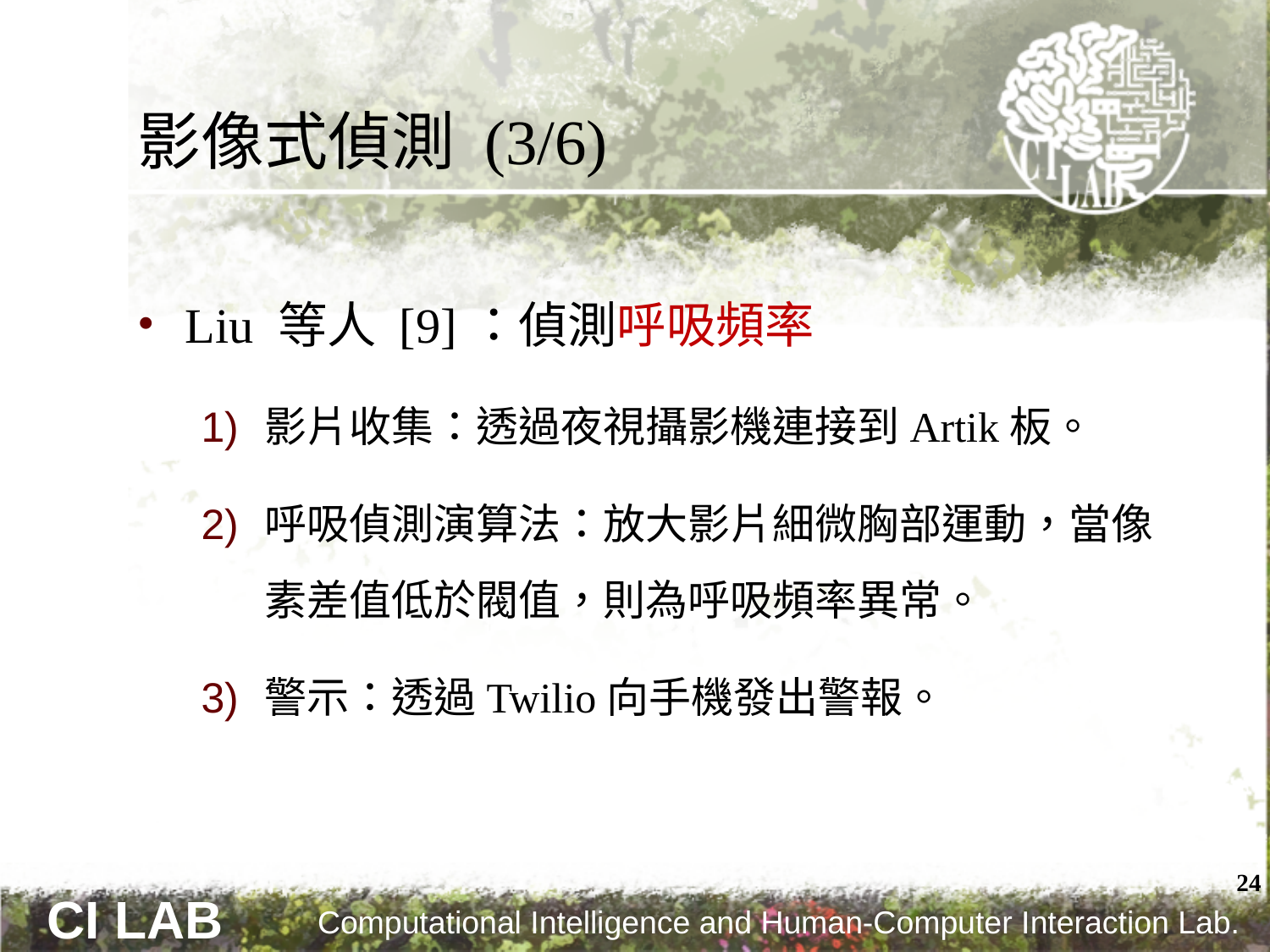

# 影像式偵測 (3/6)
Liu 等人 [9]：偵測呼吸頻率
影片收集：透過夜視攝影機連接到Artik板。
呼吸偵測演算法：放大影片細微胸部運動，當像素差值低於閥值，則為呼吸頻率異常。
警示：透過Twilio向手機發出警報。
24